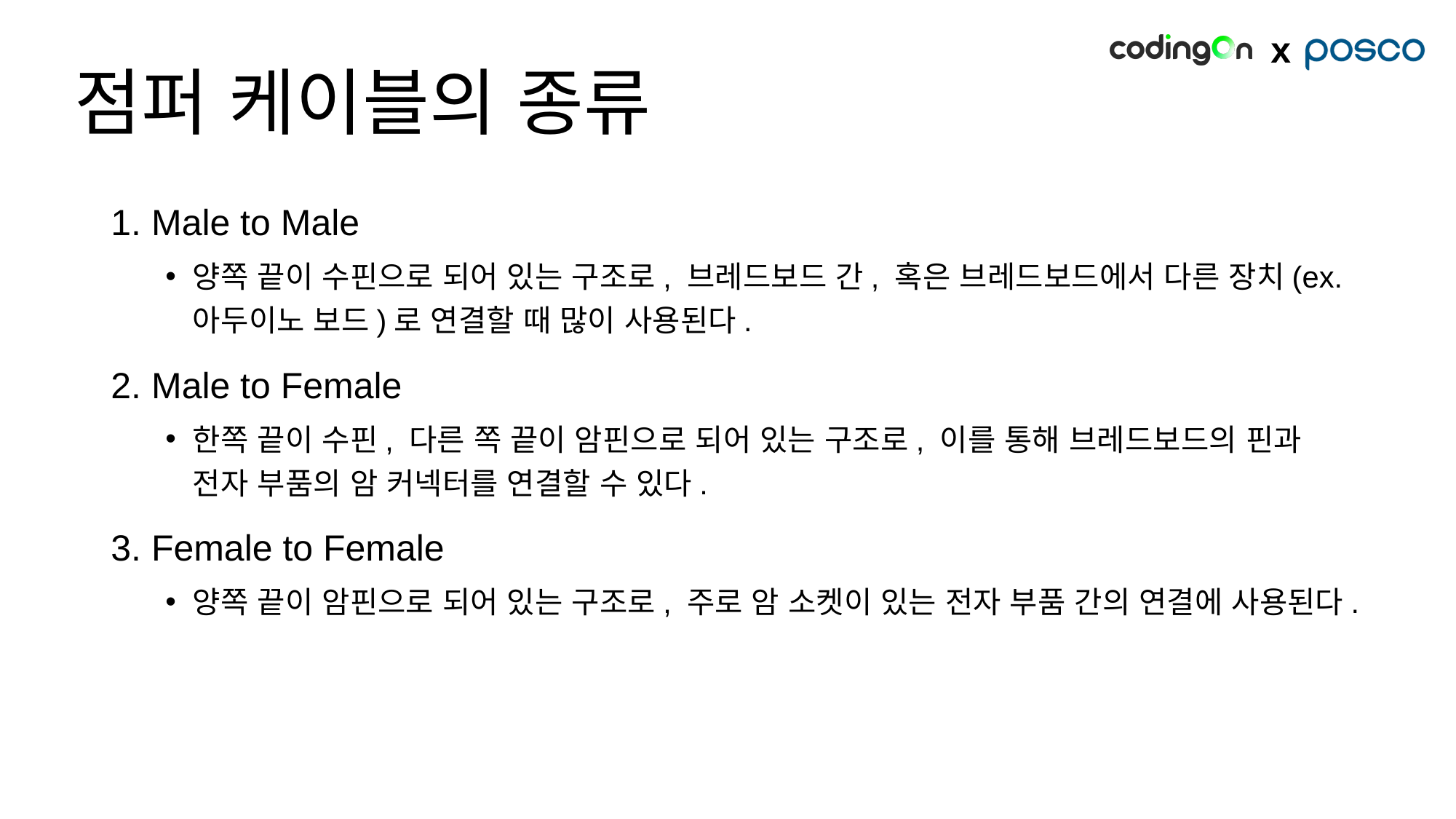

# 점퍼 케이블의 종류
1. Male to Male
양쪽 끝이 수핀으로 되어 있는 구조로, 브레드보드 간, 혹은 브레드보드에서 다른 장치(ex. 아두이노 보드)로 연결할 때 많이 사용된다.
2. Male to Female
한쪽 끝이 수핀, 다른 쪽 끝이 암핀으로 되어 있는 구조로, 이를 통해 브레드보드의 핀과 전자 부품의 암 커넥터를 연결할 수 있다.
3. Female to Female
양쪽 끝이 암핀으로 되어 있는 구조로, 주로 암 소켓이 있는 전자 부품 간의 연결에 사용된다.